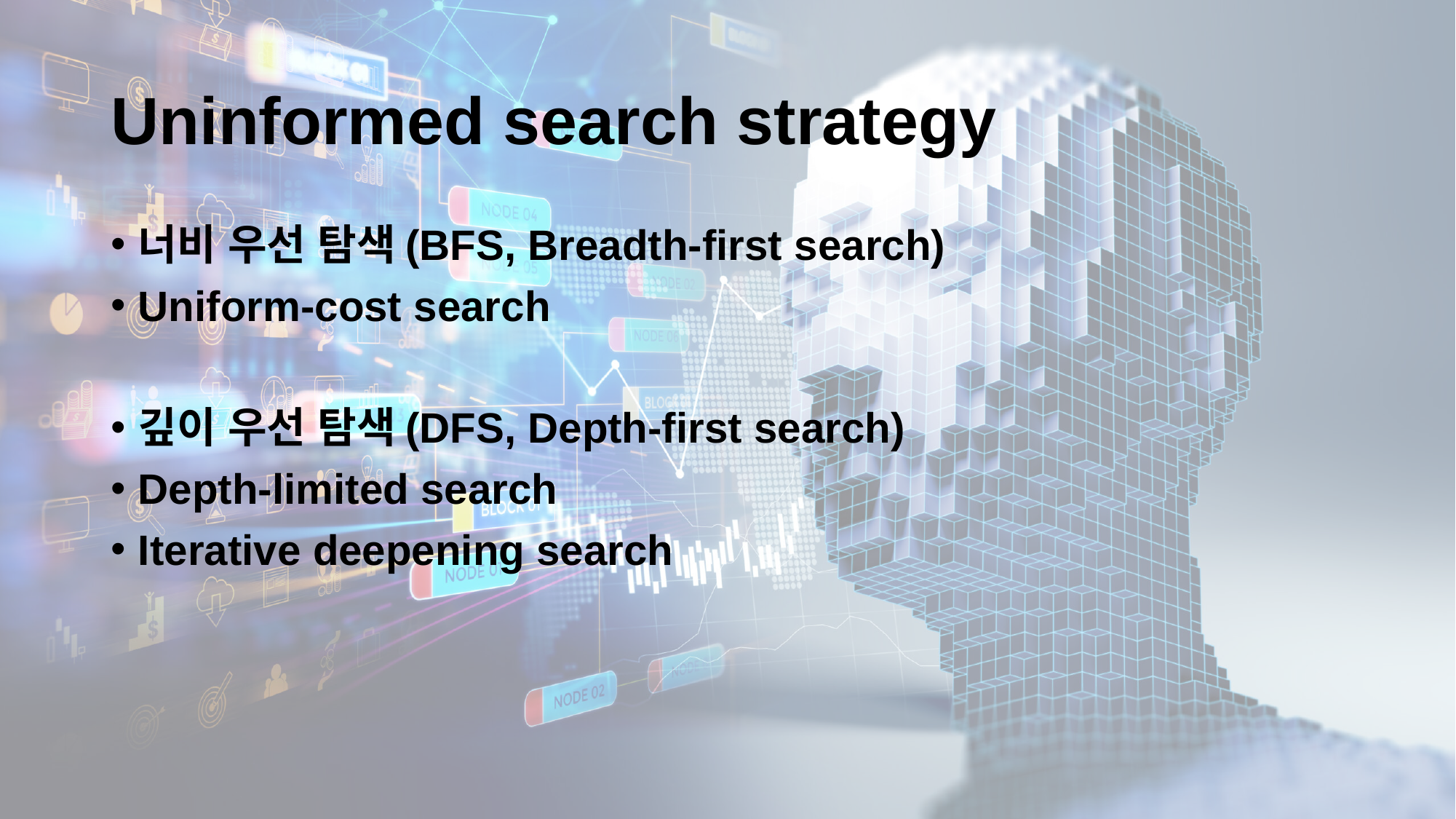

# Uninformed search strategy
너비 우선 탐색(BFS, Breadth-first search)
Uniform-cost search

깊이 우선 탐색(DFS, Depth-first search)
Depth-limited search
Iterative deepening search